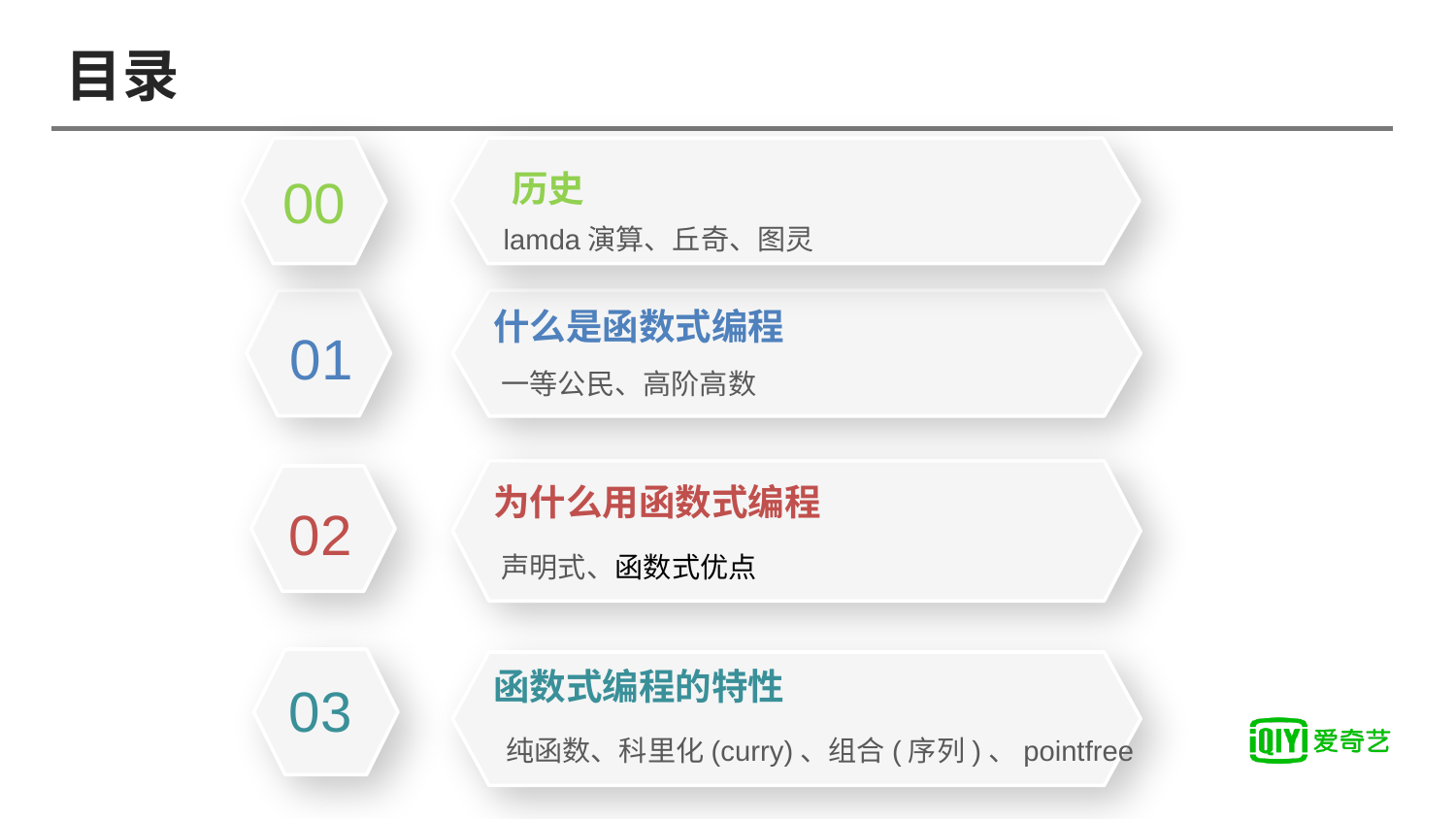

# 目录
00

历史
lamda演算、丘奇、图灵

什么是函数式编程
01
一等公民、高阶高数

为什么用函数式编程
02
声明式、函数式优点

函数式编程的特性
03
纯函数、科里化(curry)、组合(序列)、pointfree